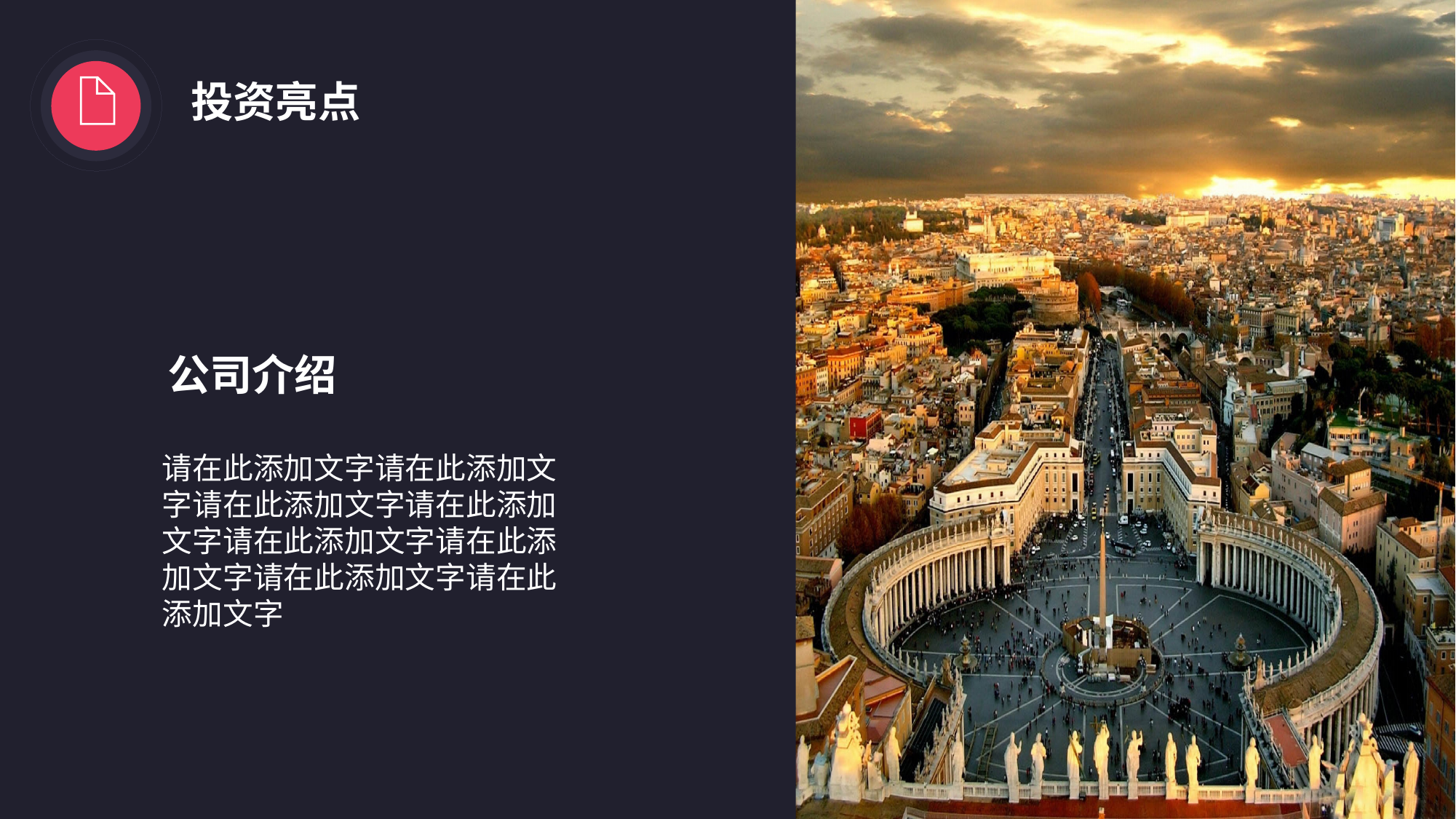

投资亮点

公司介绍
请在此添加文字请在此添加文字请在此添加文字请在此添加文字请在此添加文字请在此添加文字请在此添加文字请在此添加文字